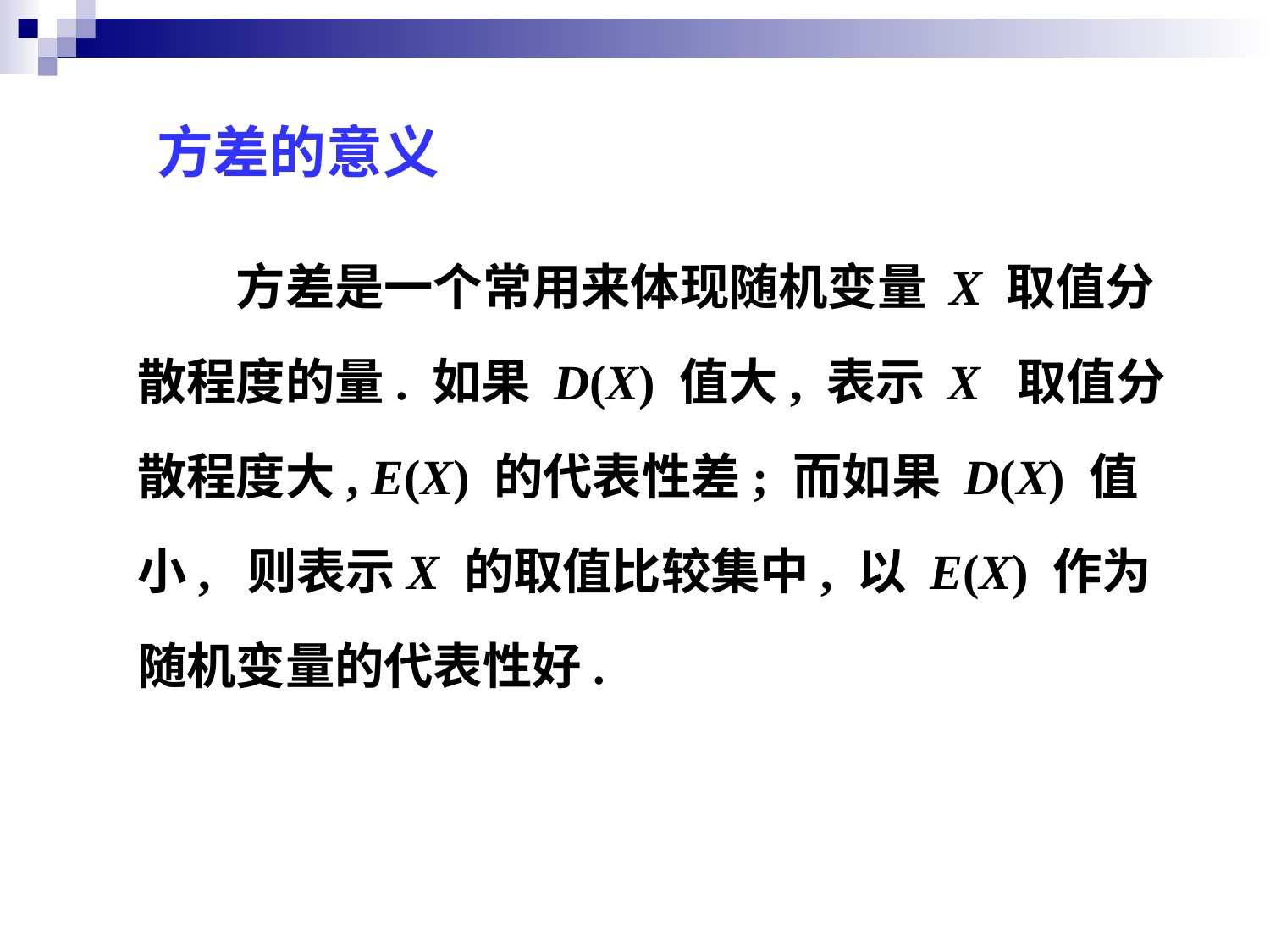

方差的意义
　　方差是一个常用来体现随机变量 X 取值分散程度的量. 如果 D(X) 值大, 表示 X  取值分散程度大, E(X) 的代表性差; 而如果 D(X) 值小,  则表示X 的取值比较集中, 以 E(X) 作为随机变量的代表性好.